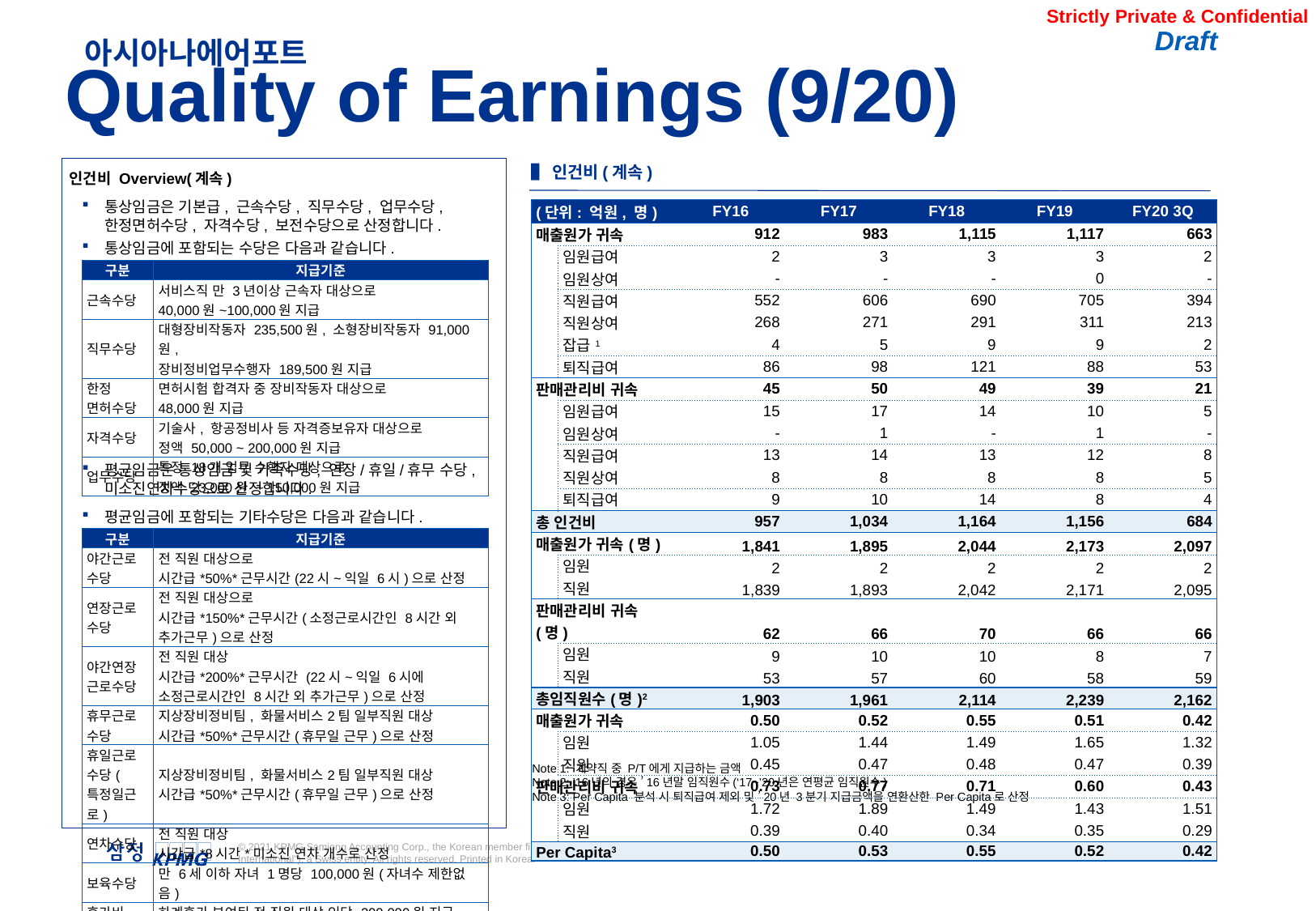

아시아나에어포트
Quality of Earnings (9/20)
▌인건비(계속)

인건비 Overview(계속)
통상임금은 기본급, 근속수당, 직무수당, 업무수당, 한정면허수당, 자격수당, 보전수당으로 산정합니다.
통상임금에 포함되는 수당은 다음과 같습니다.

평균임금은 통상임금 및 가족수당, 연장/휴일/휴무 수당, 미소진연차수당으로 산정합니다.
평균임금에 포함되는 기타수당은 다음과 같습니다.

| (단위: 억원, 명) |  | FY16 | FY17 | FY18 | FY19 | FY20 3Q |
| --- | --- | --- | --- | --- | --- | --- |
| 매출원가 귀속 |  | 912 | 983 | 1,115 | 1,117 | 663 |
|  | 임원급여 | 2 | 3 | 3 | 3 | 2 |
|  | 임원상여 | - | - | - | 0 | - |
|  | 직원급여 | 552 | 606 | 690 | 705 | 394 |
|  | 직원상여 | 268 | 271 | 291 | 311 | 213 |
|  | 잡급1 | 4 | 5 | 9 | 9 | 2 |
|  | 퇴직급여 | 86 | 98 | 121 | 88 | 53 |
| 판매관리비 귀속 |  | 45 | 50 | 49 | 39 | 21 |
|  | 임원급여 | 15 | 17 | 14 | 10 | 5 |
|  | 임원상여 | - | 1 | - | 1 | - |
|  | 직원급여 | 13 | 14 | 13 | 12 | 8 |
|  | 직원상여 | 8 | 8 | 8 | 8 | 5 |
|  | 퇴직급여 | 9 | 10 | 14 | 8 | 4 |
| 총 인건비 |  | 957 | 1,034 | 1,164 | 1,156 | 684 |
| 매출원가 귀속(명) |  | 1,841 | 1,895 | 2,044 | 2,173 | 2,097 |
|  | 임원 | 2 | 2 | 2 | 2 | 2 |
|  | 직원 | 1,839 | 1,893 | 2,042 | 2,171 | 2,095 |
| 판매관리비 귀속(명) |  | 62 | 66 | 70 | 66 | 66 |
|  | 임원 | 9 | 10 | 10 | 8 | 7 |
|  | 직원 | 53 | 57 | 60 | 58 | 59 |
| 총임직원수(명)2 |  | 1,903 | 1,961 | 2,114 | 2,239 | 2,162 |
| 매출원가 귀속 |  | 0.50 | 0.52 | 0.55 | 0.51 | 0.42 |
|  | 임원 | 1.05 | 1.44 | 1.49 | 1.65 | 1.32 |
|  | 직원 | 0.45 | 0.47 | 0.48 | 0.47 | 0.39 |
| 판매관리비 귀속 |  | 0.73 | 0.77 | 0.71 | 0.60 | 0.43 |
|  | 임원 | 1.72 | 1.89 | 1.49 | 1.43 | 1.51 |
|  | 직원 | 0.39 | 0.40 | 0.34 | 0.35 | 0.29 |
| Per Capita3 |  | 0.50 | 0.53 | 0.55 | 0.52 | 0.42 |
| 구분 | 지급기준 |
| --- | --- |
| 근속수당 | 서비스직 만 3년이상 근속자 대상으로 40,000원~100,000원 지급 |
| 직무수당 | 대형장비작동자 235,500원, 소형장비작동자 91,000원, 장비정비업무수행자 189,500원 지급 |
| 한정 면허수당 | 면허시험 합격자 중 장비작동자 대상으로 48,000원 지급 |
| 자격수당 | 기술사, 항공정비사 등 자격증보유자 대상으로 정액 50,000 ~ 200,000원 지급 |
| 업무수당 | 특정 18개 업무 수행자 대상으로 정액 23,000원 ~ 150,000원 지급 |
| 구분 | 지급기준 |
| --- | --- |
| 야간근로수당 | 전 직원 대상으로 시간급\*50%\*근무시간(22시~익일 6시)으로 산정 |
| 연장근로수당 | 전 직원 대상으로 시간급\*150%\*근무시간(소정근로시간인 8시간 외 추가근무)으로 산정 |
| 야간연장근로수당 | 전 직원 대상 시간급\*200%\*근무시간 (22시~익일 6시에 소정근로시간인 8시간 외 추가근무)으로 산정 |
| 휴무근로수당 | 지상장비정비팀, 화물서비스2팀 일부직원 대상 시간급\*50%\*근무시간(휴무일 근무)으로 산정 |
| 휴일근로수당(특정일근로) | 지상장비정비팀, 화물서비스2팀 일부직원 대상 시간급\*50%\*근무시간(휴무일 근무)으로 산정 |
| 연차수당 | 전 직원 대상 시간급\*8시간\*미소진 연차 개수로 산정 |
| 보육수당 | 만 6세 이하 자녀 1명당 100,000원(자녀수 제한없음) |
| 휴가비 | 하계휴가 부여된 전 직원 대상 인당 200,000원 지급 |
Note 1: 계약직 중 P/T에게 지급하는 금액
Note 2: ’16년의 경우 ’16년말 임직원수(‘17~’20년은 연평균 임직원수)
Note 3: Per Capita 분석 시 퇴직급여 제외 및 ’20년 3분기 지급금액을 연환산한 Per Capita로 산정